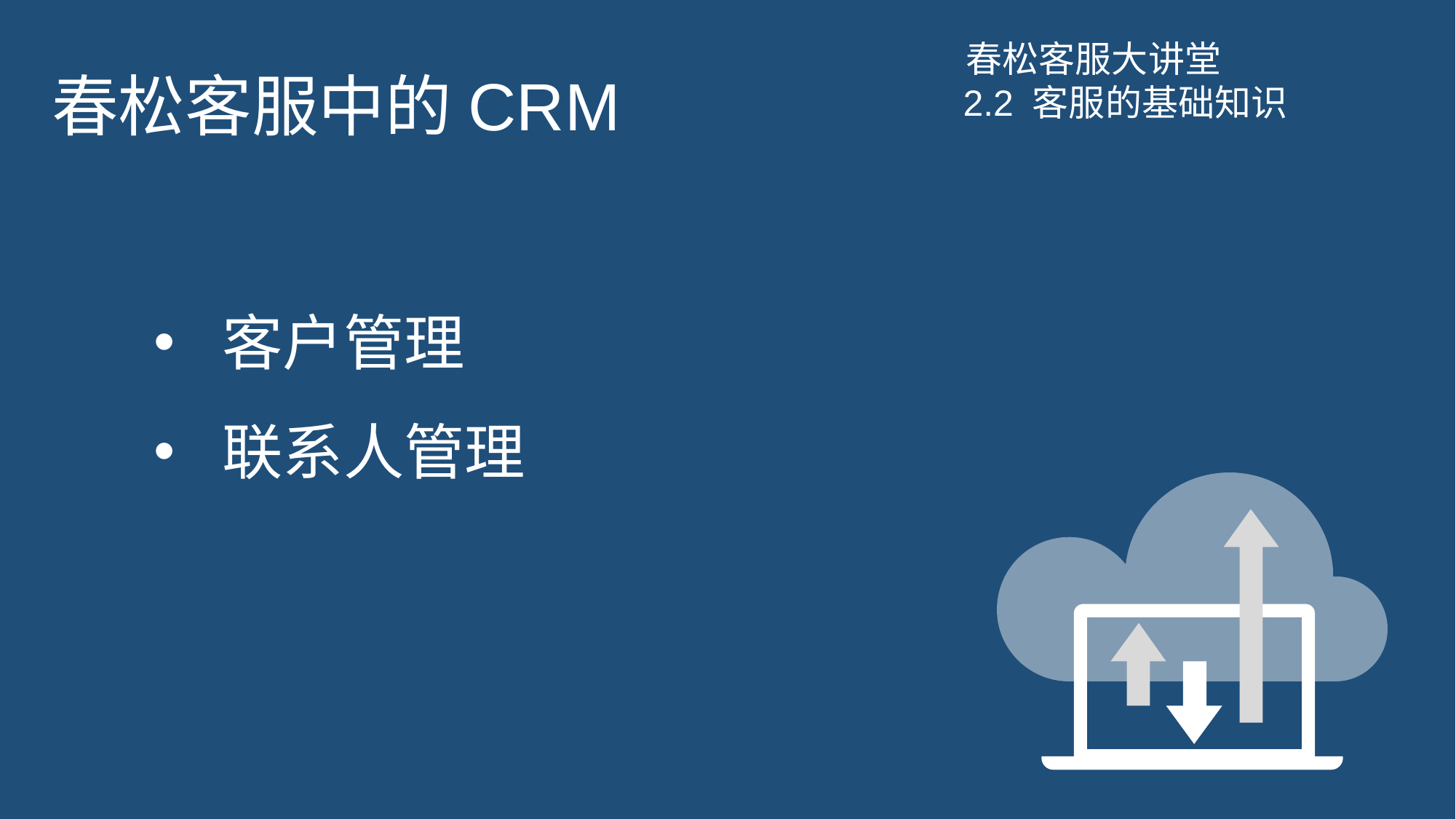

# 春松客服中的CRM
春松客服大讲堂
2.2 客服的基础知识
客户管理
联系人管理